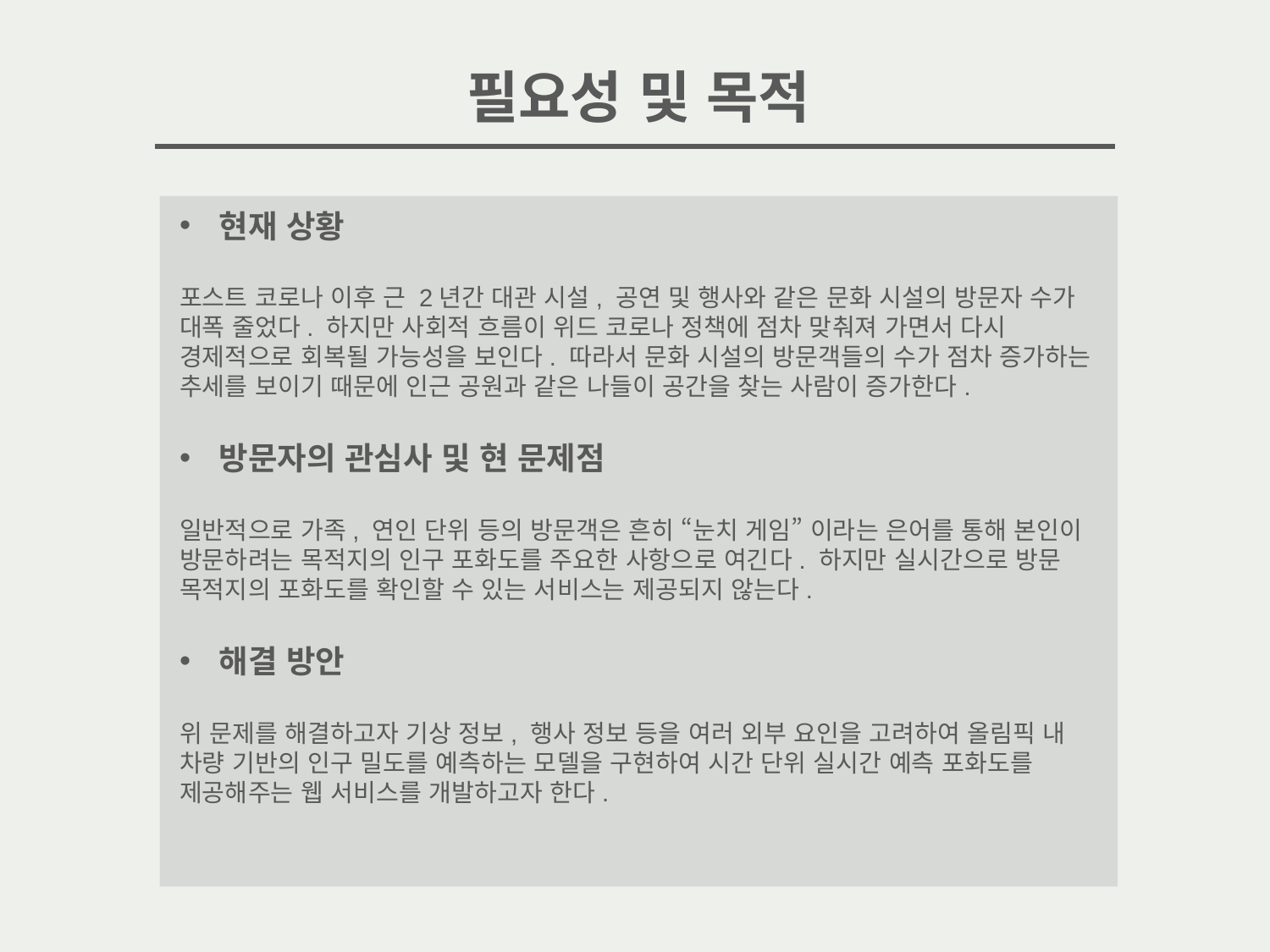

필요성 및 목적
현재 상황

포스트 코로나 이후 근 2년간 대관 시설, 공연 및 행사와 같은 문화 시설의 방문자 수가 대폭 줄었다. 하지만 사회적 흐름이 위드 코로나 정책에 점차 맞춰져 가면서 다시 경제적으로 회복될 가능성을 보인다. 따라서 문화 시설의 방문객들의 수가 점차 증가하는 추세를 보이기 때문에 인근 공원과 같은 나들이 공간을 찾는 사람이 증가한다.

방문자의 관심사 및 현 문제점

일반적으로 가족, 연인 단위 등의 방문객은 흔히 “눈치 게임” 이라는 은어를 통해 본인이 방문하려는 목적지의 인구 포화도를 주요한 사항으로 여긴다. 하지만 실시간으로 방문 목적지의 포화도를 확인할 수 있는 서비스는 제공되지 않는다.

해결 방안

위 문제를 해결하고자 기상 정보, 행사 정보 등을 여러 외부 요인을 고려하여 올림픽 내 차량 기반의 인구 밀도를 예측하는 모델을 구현하여 시간 단위 실시간 예측 포화도를 제공해주는 웹 서비스를 개발하고자 한다.